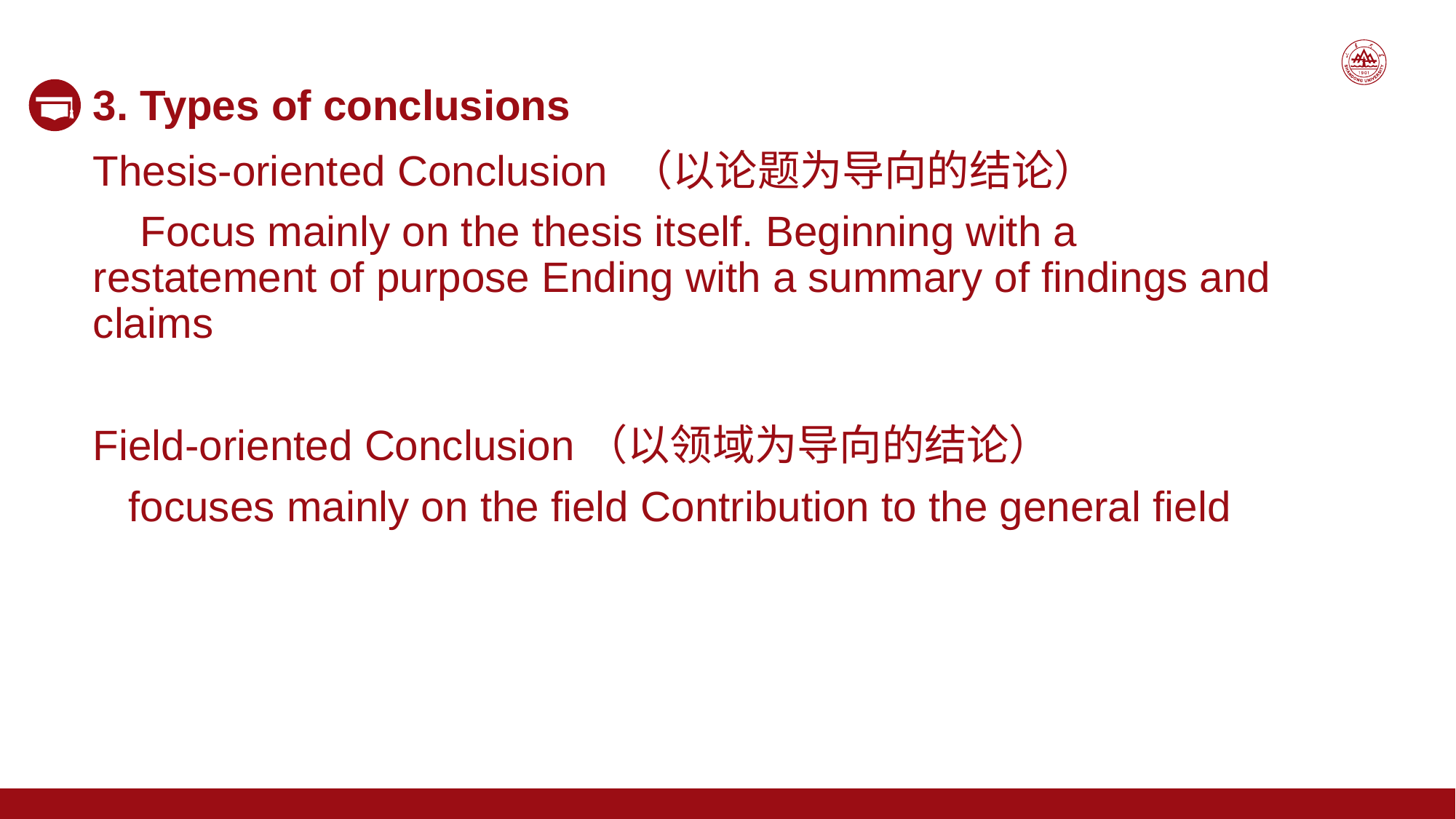

3. Types of conclusions

Thesis-oriented Conclusion （以论题为导向的结论）
    Focus mainly on the thesis itself. Beginning with a restatement of purpose Ending with a summary of findings and claims

Field-oriented Conclusion（以领域为导向的结论）
   focuses mainly on the field Contribution to the general field